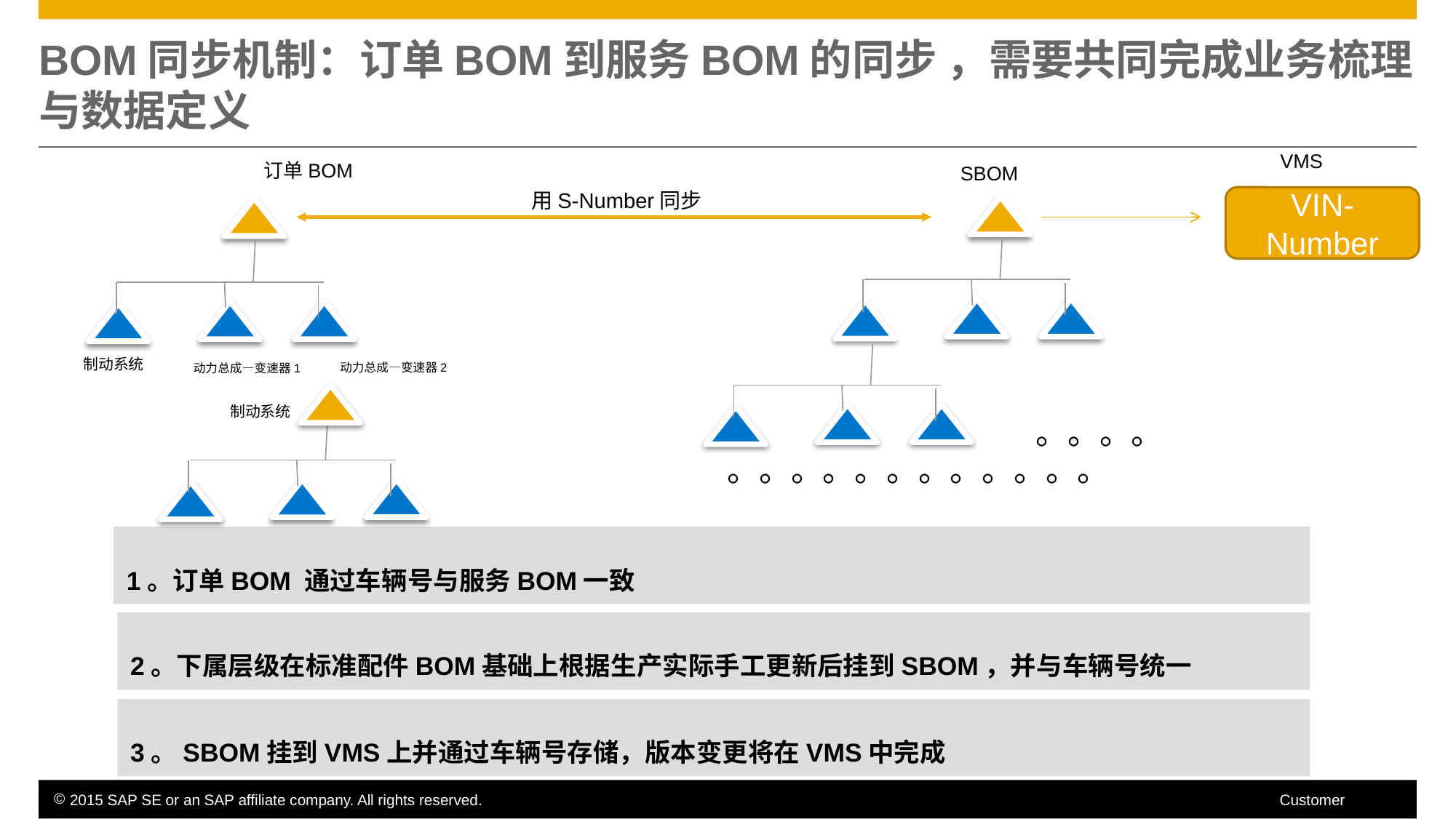

# BOM同步机制：订单BOM到服务BOM的同步 ，需要共同完成业务梳理与数据定义
VMS
订单BOM
SBOM
用S-Number同步
VIN-Number

制动系统
动力总成—变速器2
动力总成—变速器1

制动系统

。。。。

。。。。。。。。。。。。

1。订单BOM 通过车辆号与服务BOM一致
产品经理

2。下属层级在标准配件BOM基础上根据生产实际手工更新后挂到SBOM，并与车辆号统一

3。SBOM挂到VMS上并通过车辆号存储，版本变更将在VMS中完成